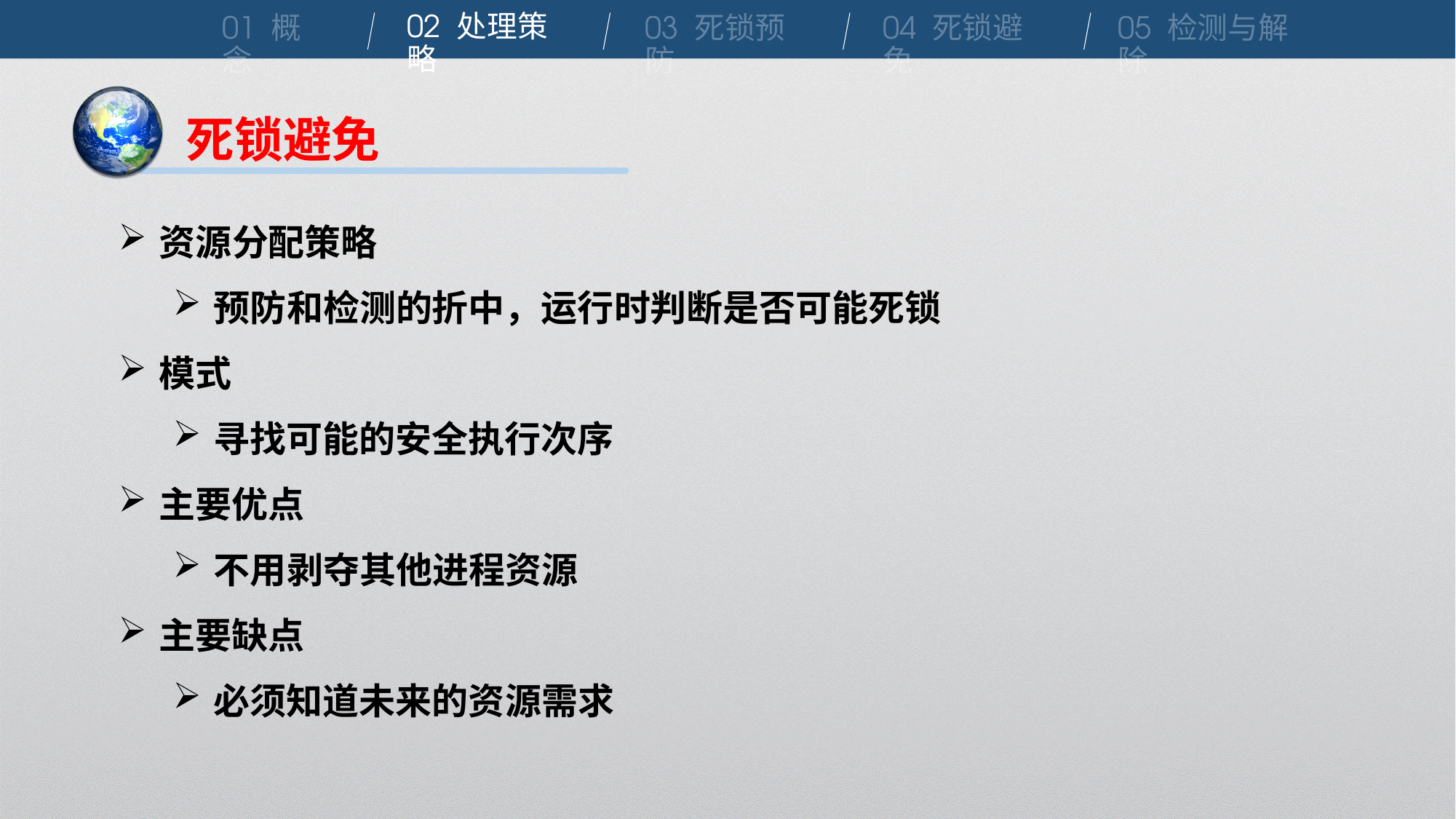

02 处理策略
01 概念
04 死锁避免
03 死锁预防
05 检测与解除
死锁避免
资源分配策略
预防和检测的折中，运行时判断是否可能死锁
模式
寻找可能的安全执行次序
主要优点
不用剥夺其他进程资源
主要缺点
必须知道未来的资源需求